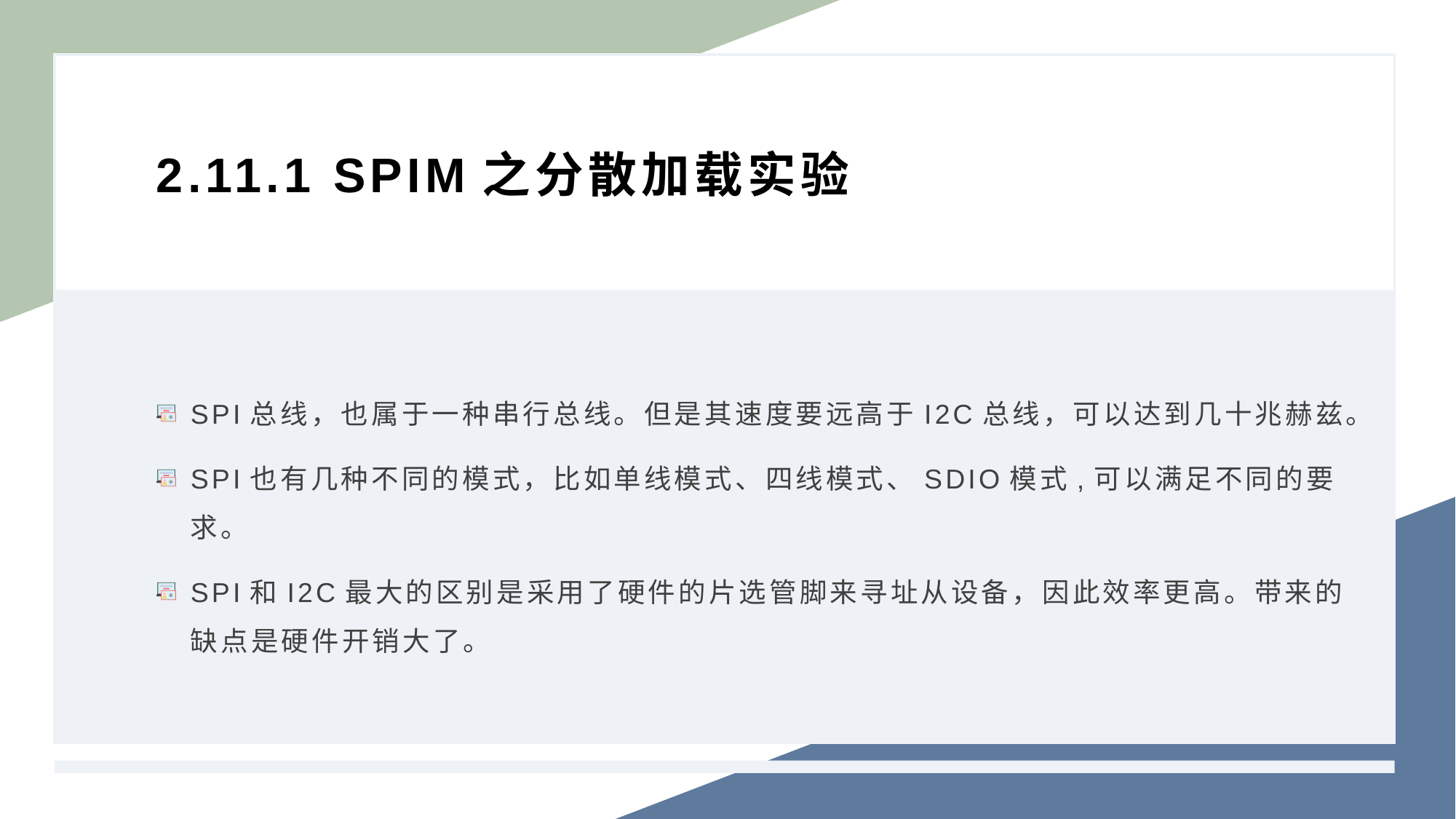

2.11.1 SPIM之分散加载实验

SPI总线，也属于一种串行总线。但是其速度要远高于I2C总线，可以达到几十兆赫兹。
SPI也有几种不同的模式，比如单线模式、四线模式、SDIO模式,可以满足不同的要求。
SPI和I2C最大的区别是采用了硬件的片选管脚来寻址从设备，因此效率更高。带来的缺点是硬件开销大了。